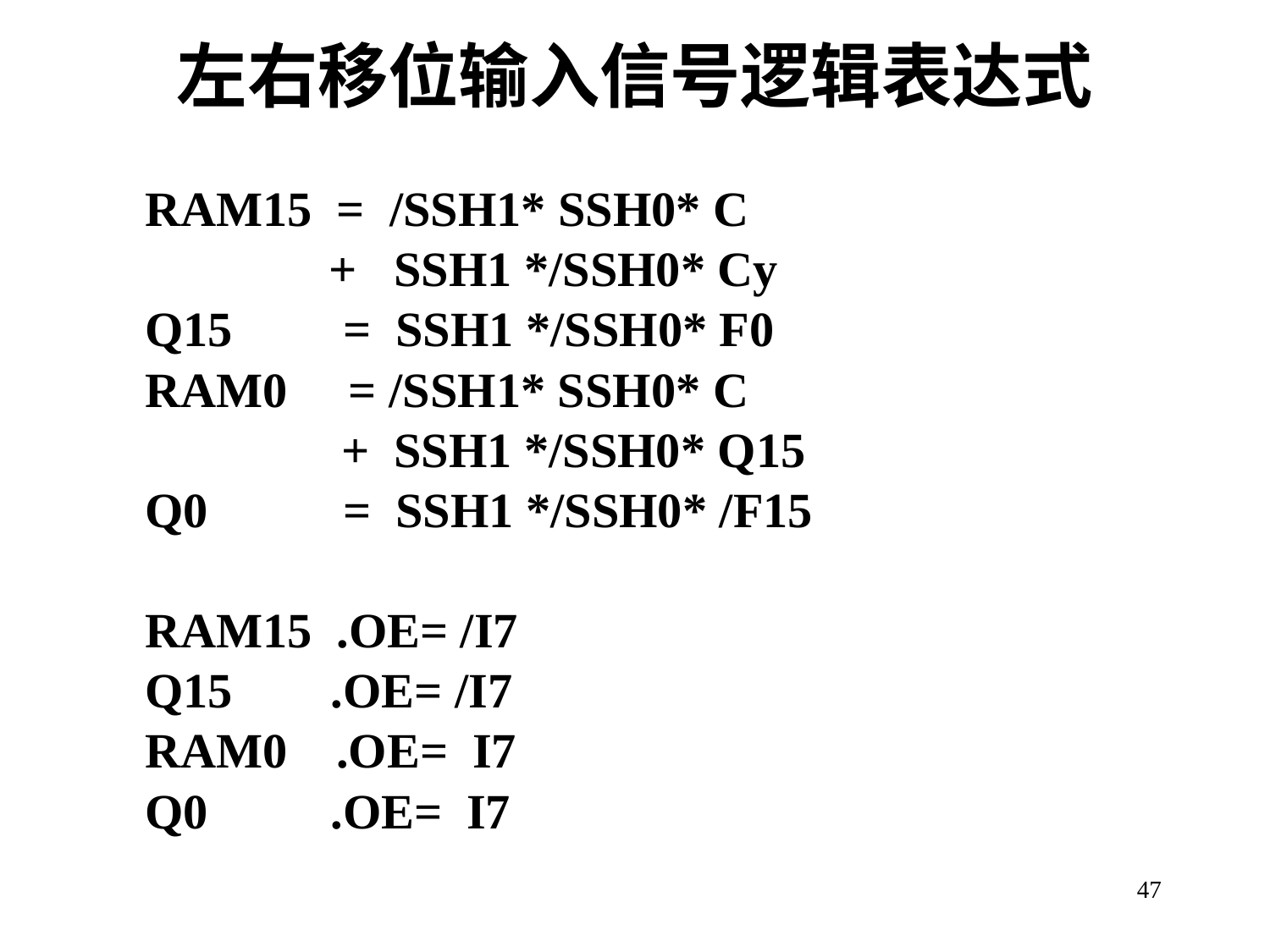

# 左右移位输入信号逻辑表达式
RAM15  =  /SSH1* SSH0* C
               +   SSH1 */SSH0* Cy
Q15         =  SSH1 */SSH0* F0
RAM0     = /SSH1* SSH0* C
                +  SSH1 */SSH0* Q15
Q0           =  SSH1 */SSH0* /F15

RAM15  .OE= /I7
Q15        .OE= /I7
RAM0    .OE=  I7
Q0          .OE=  I7
47